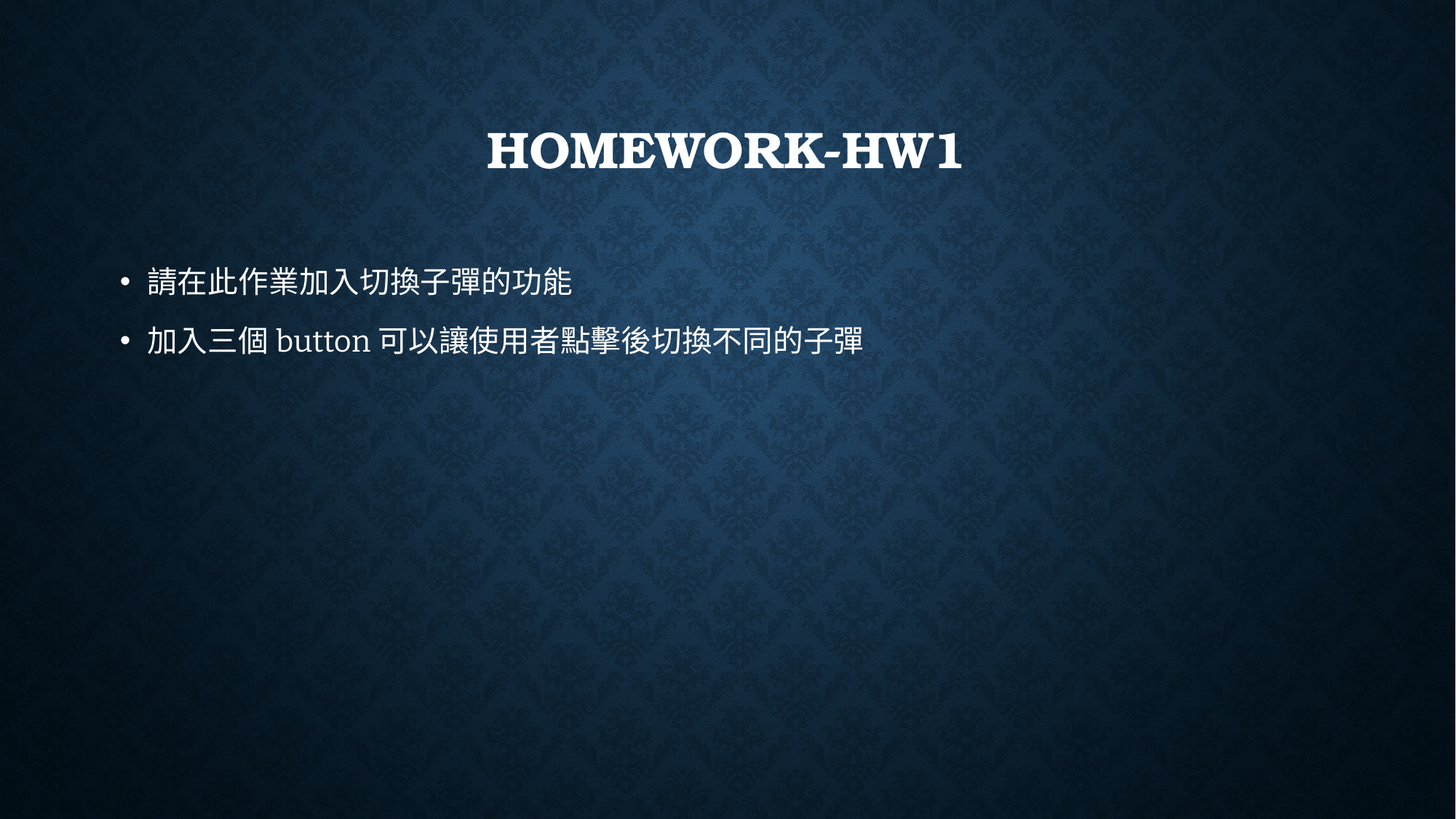

# Homework-Hw1
請在此作業加入切換子彈的功能
加入三個button可以讓使用者點擊後切換不同的子彈